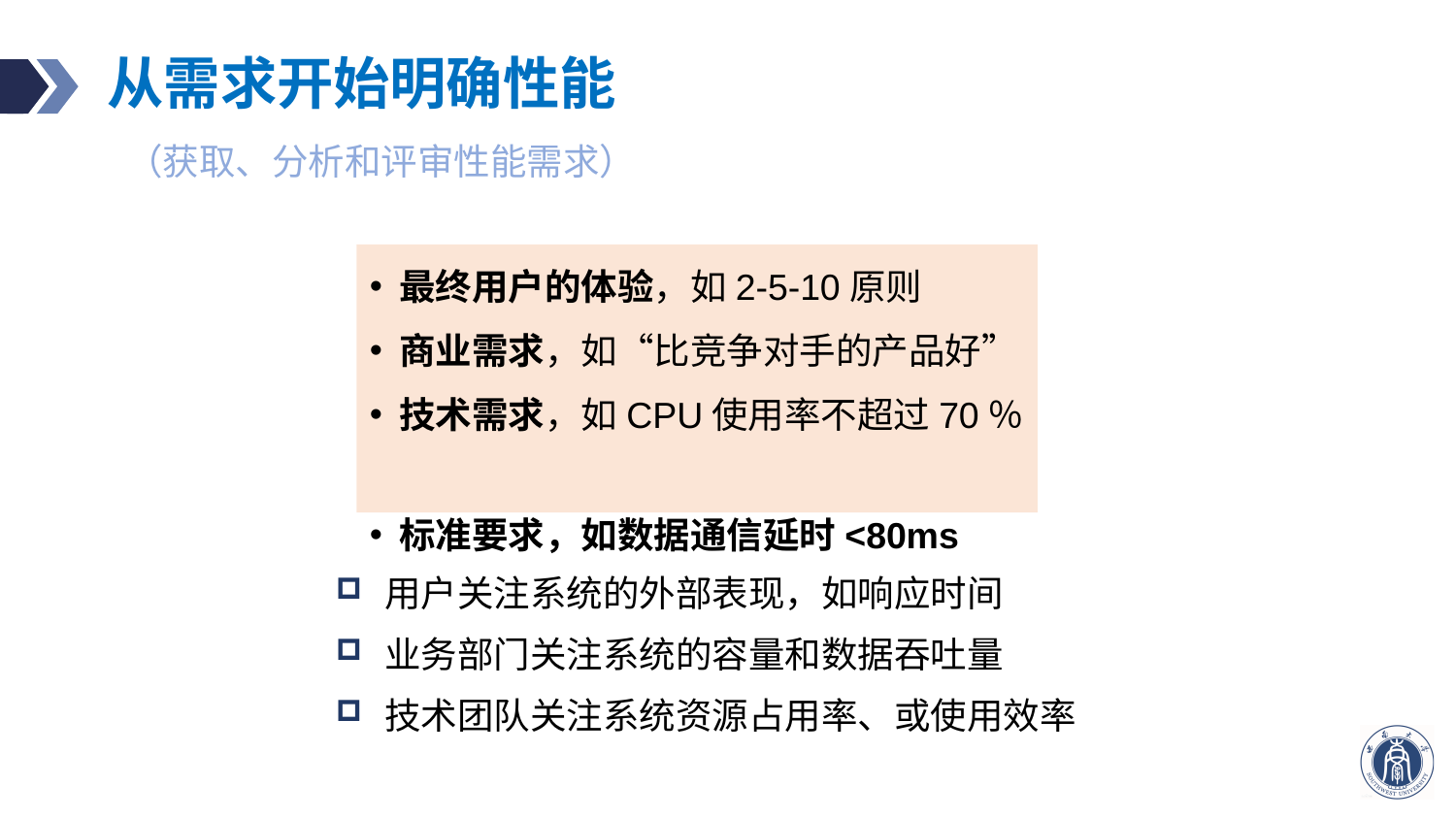

# 从需求开始明确性能
（获取、分析和评审性能需求）
 最终用户的体验，如2-5-10原则
 商业需求，如“比竞争对手的产品好”
 技术需求，如CPU使用率不超过70％
 标准要求，如数据通信延时<80ms
用户关注系统的外部表现，如响应时间
业务部门关注系统的容量和数据吞吐量
技术团队关注系统资源占用率、或使用效率